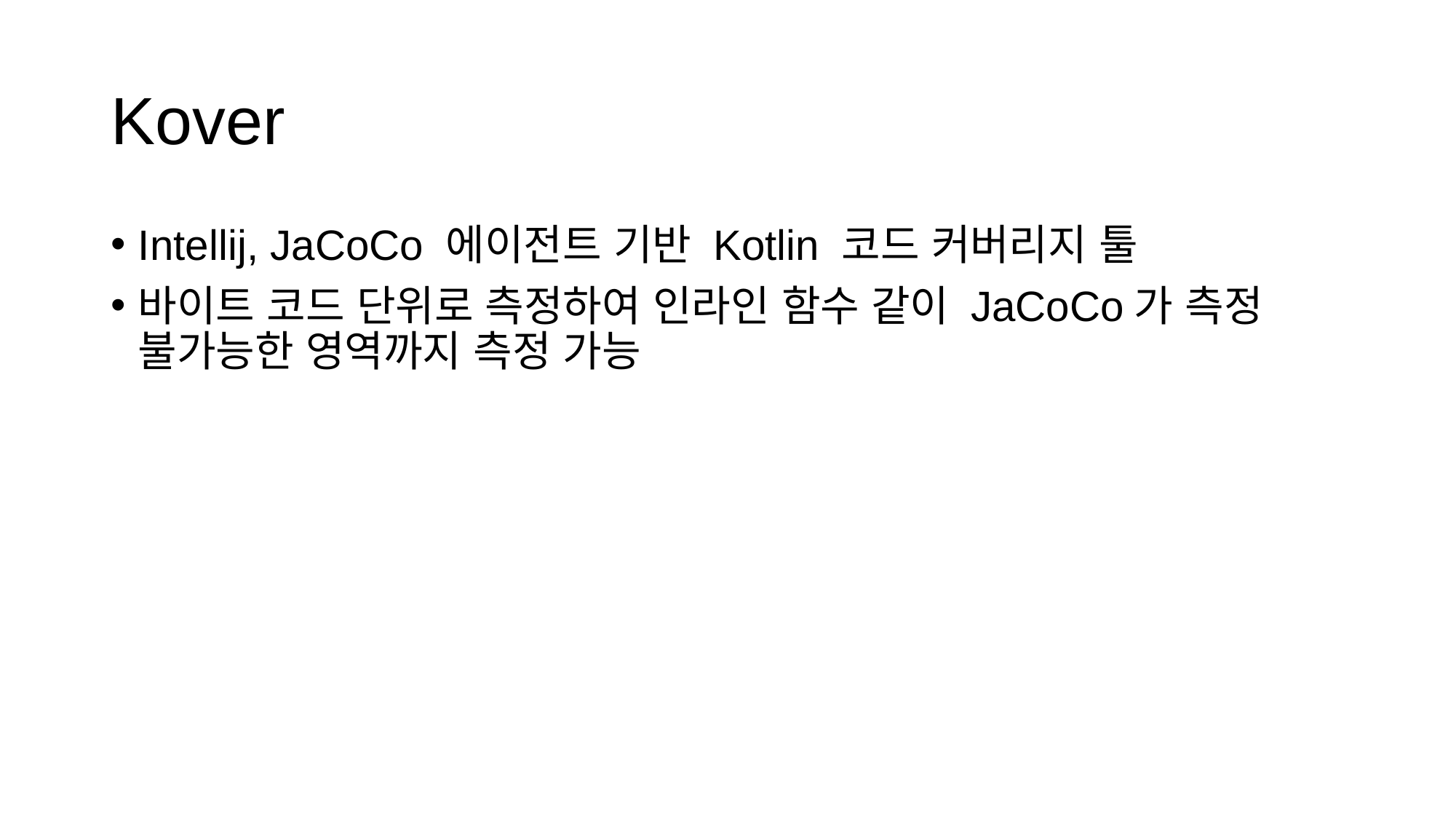

# Kover
Intellij, JaCoCo 에이전트 기반 Kotlin 코드 커버리지 툴
바이트 코드 단위로 측정하여 인라인 함수 같이 JaCoCo가 측정 불가능한 영역까지 측정 가능